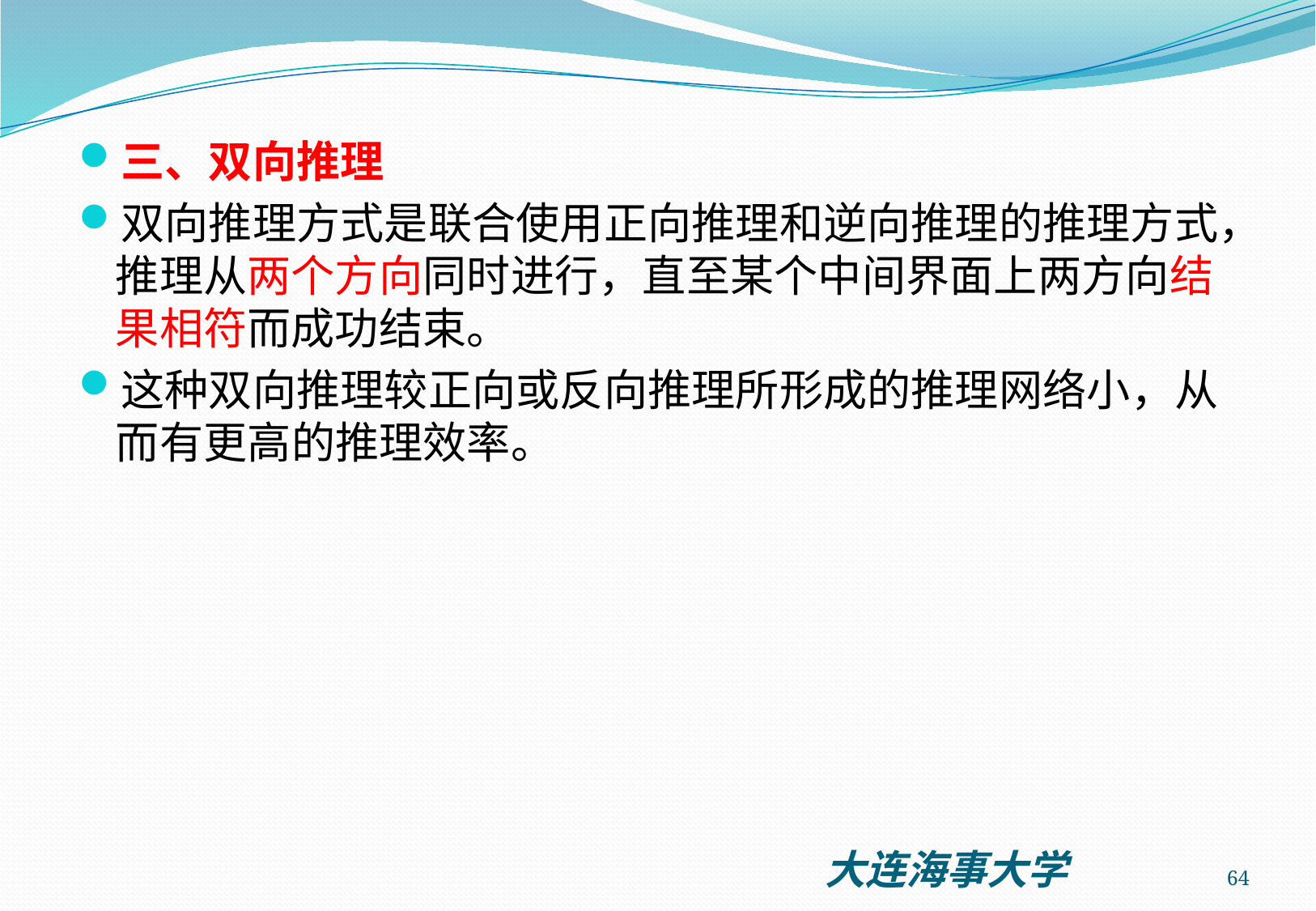

三、双向推理
双向推理方式是联合使用正向推理和逆向推理的推理方式，推理从两个方向同时进行，直至某个中间界面上两方向结果相符而成功结束。
这种双向推理较正向或反向推理所形成的推理网络小，从而有更高的推理效率。
64